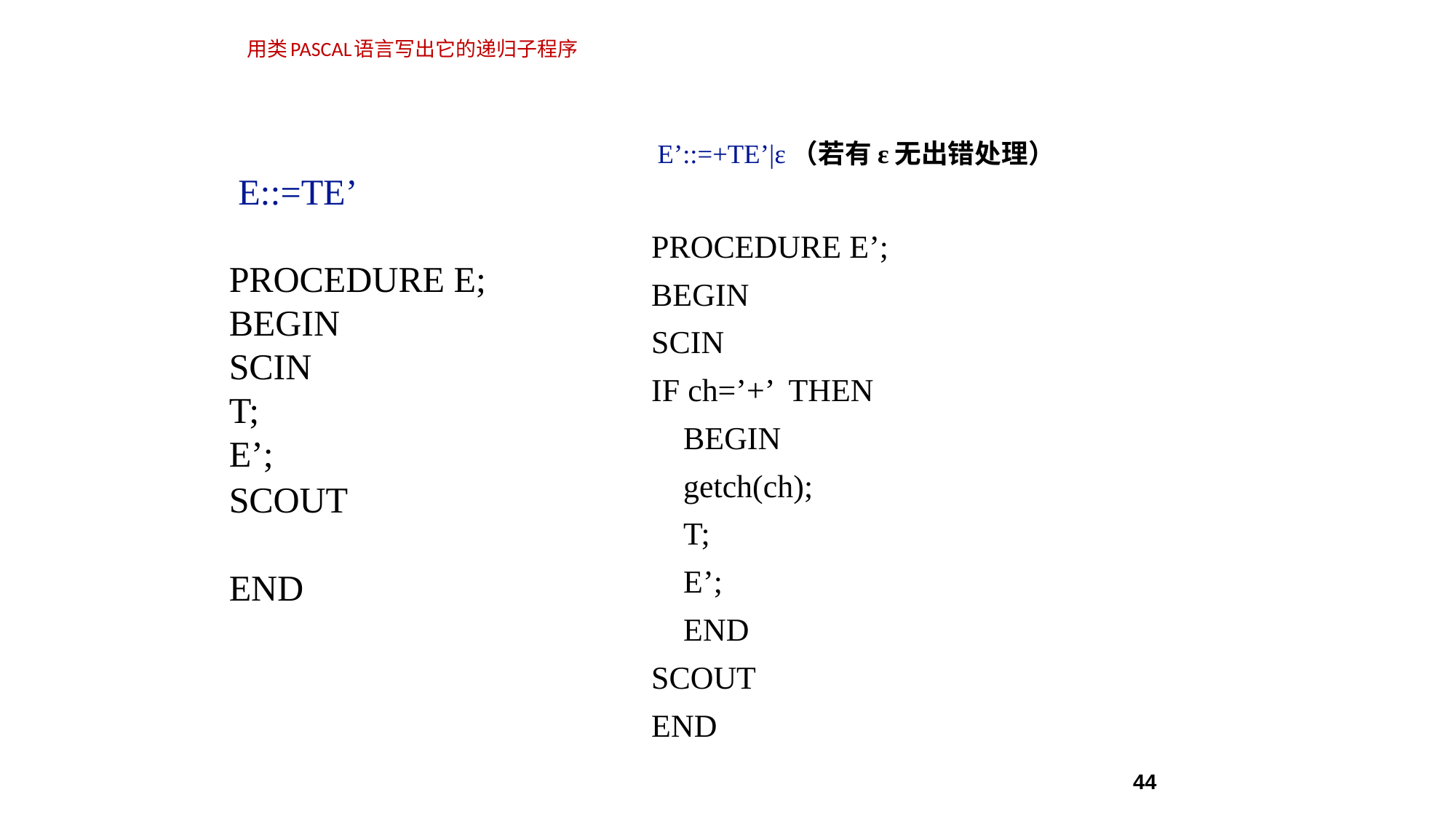

# 用类PASCAL语言写出它的递归子程序
 E’::=+TE’|ε（若有ε无出错处理）

PROCEDURE E’;
BEGIN
SCIN
IF ch=’+’  THEN
    BEGIN
    getch(ch);
    T;
    E’;
    END
SCOUT
END
 E::=TE’

PROCEDURE E;
BEGIN
SCIN
T;
E’;
SCOUT

END
44